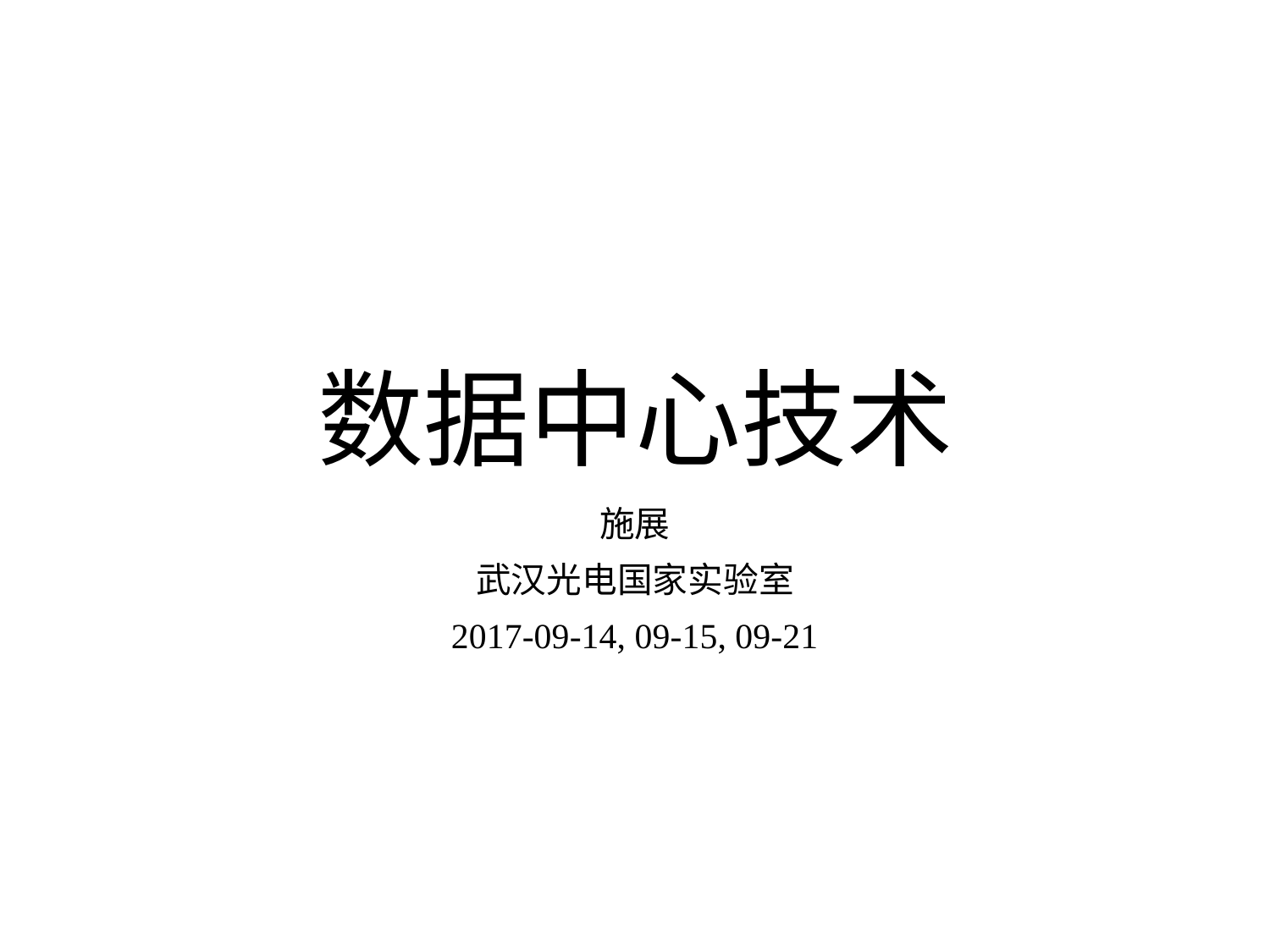

# 数据中心技术
施展
武汉光电国家实验室
2017-09-14, 09-15, 09-21